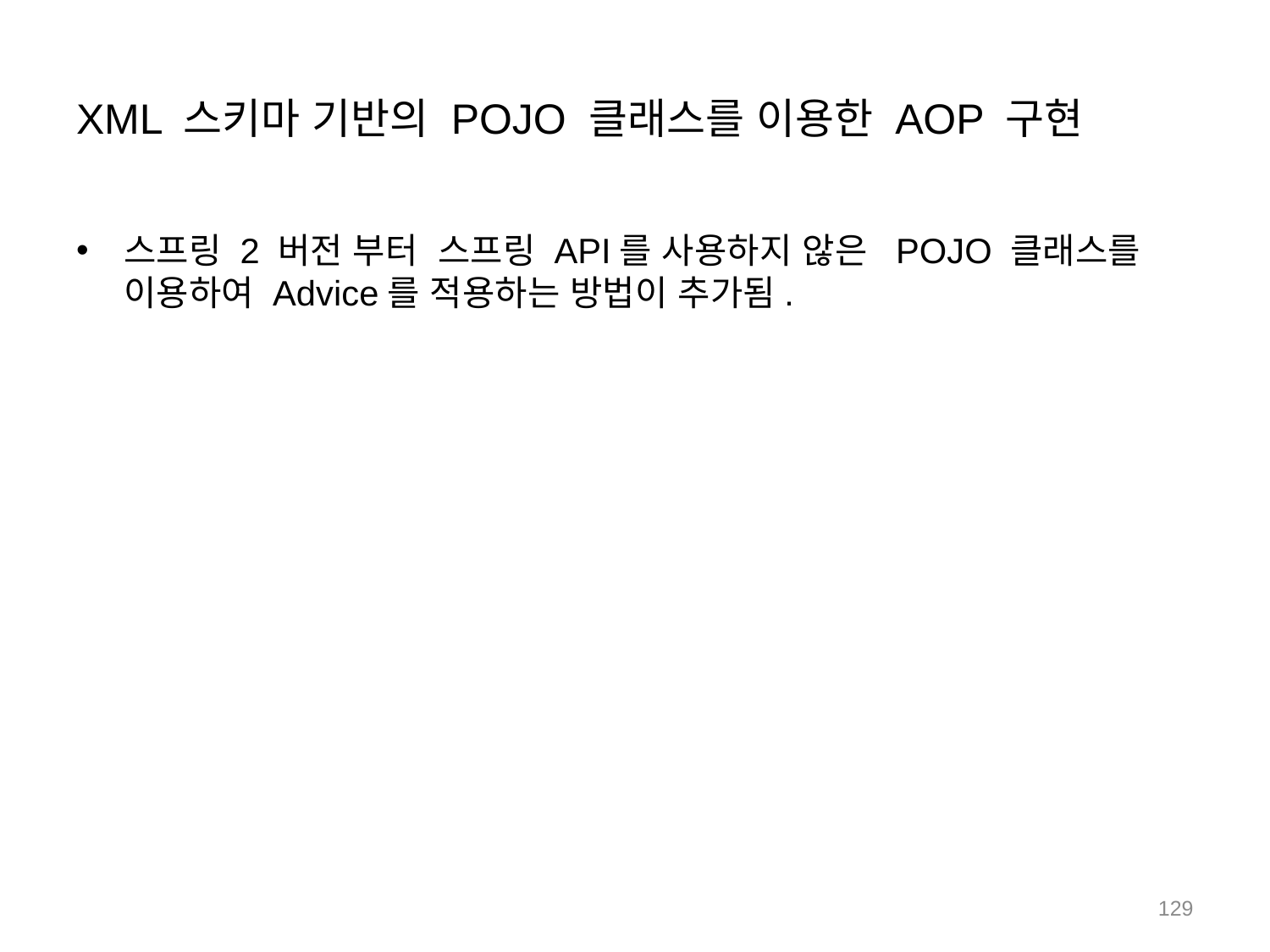

# XML 스키마 기반의 POJO 클래스를 이용한 AOP 구현
스프링 2 버전 부터  스프링 API를 사용하지 않은  POJO 클래스를 이용하여 Advice를 적용하는 방법이 추가됨.

129